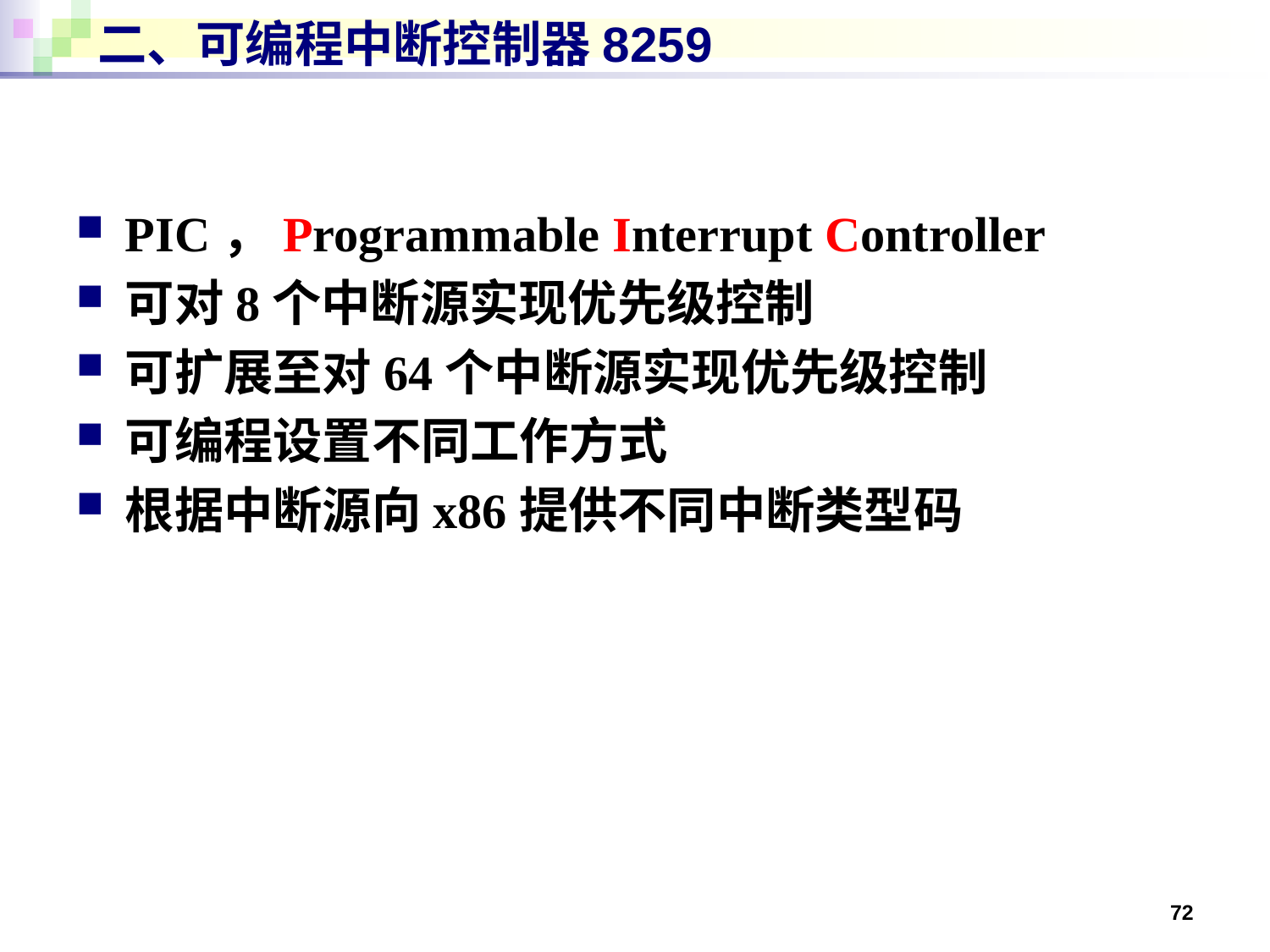

# 二、可编程中断控制器8259
PIC，Programmable Interrupt Controller
可对8个中断源实现优先级控制
可扩展至对64个中断源实现优先级控制
可编程设置不同工作方式
根据中断源向x86提供不同中断类型码
72